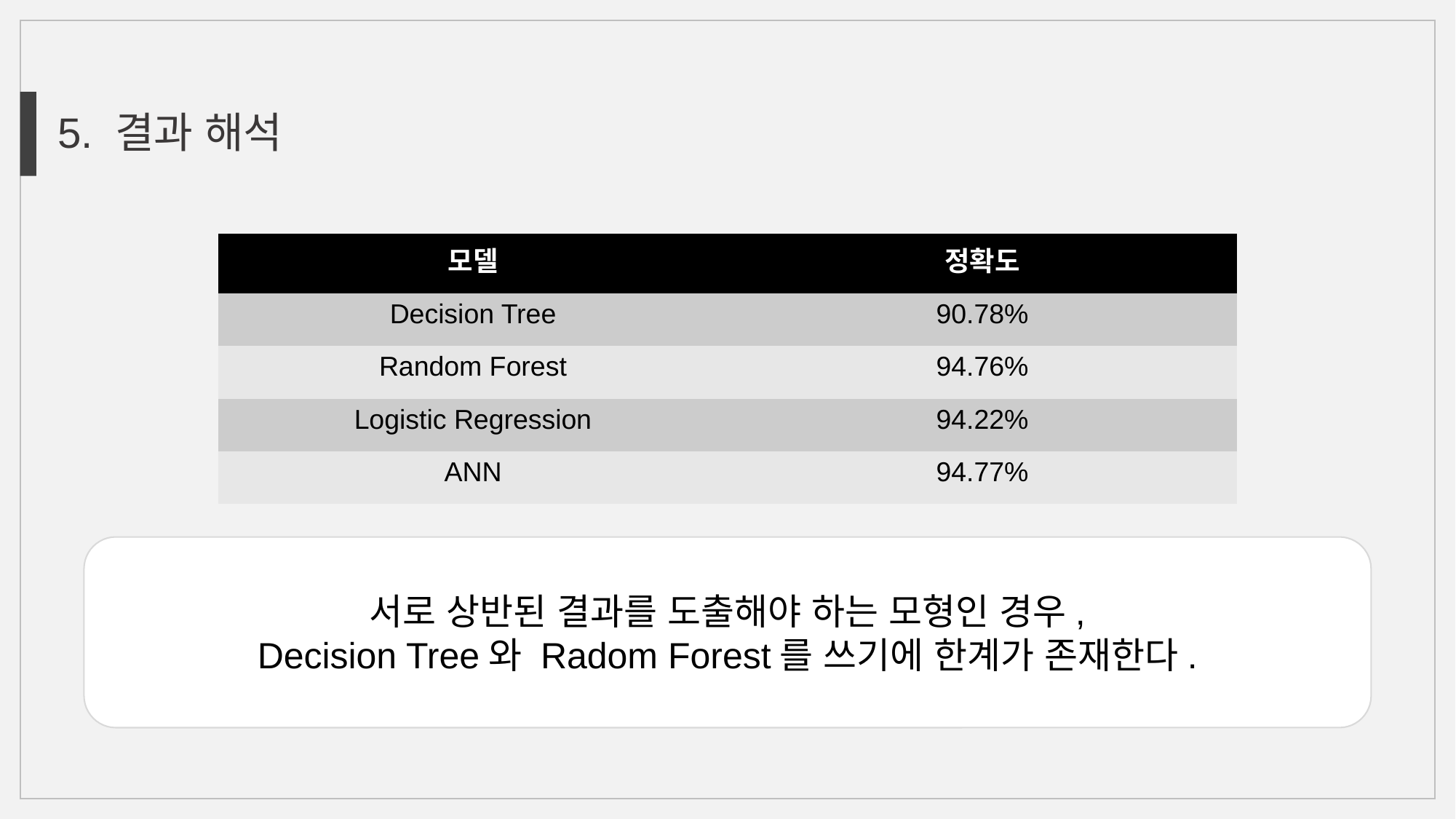

5. 결과 해석
| 모델 | 정확도 |
| --- | --- |
| Decision Tree | 90.78% |
| Random Forest | 94.76% |
| Logistic Regression | 94.22% |
| ANN | 94.77% |
서로 상반된 결과를 도출해야 하는 모형인 경우,
Decision Tree와 Radom Forest를 쓰기에 한계가 존재한다.